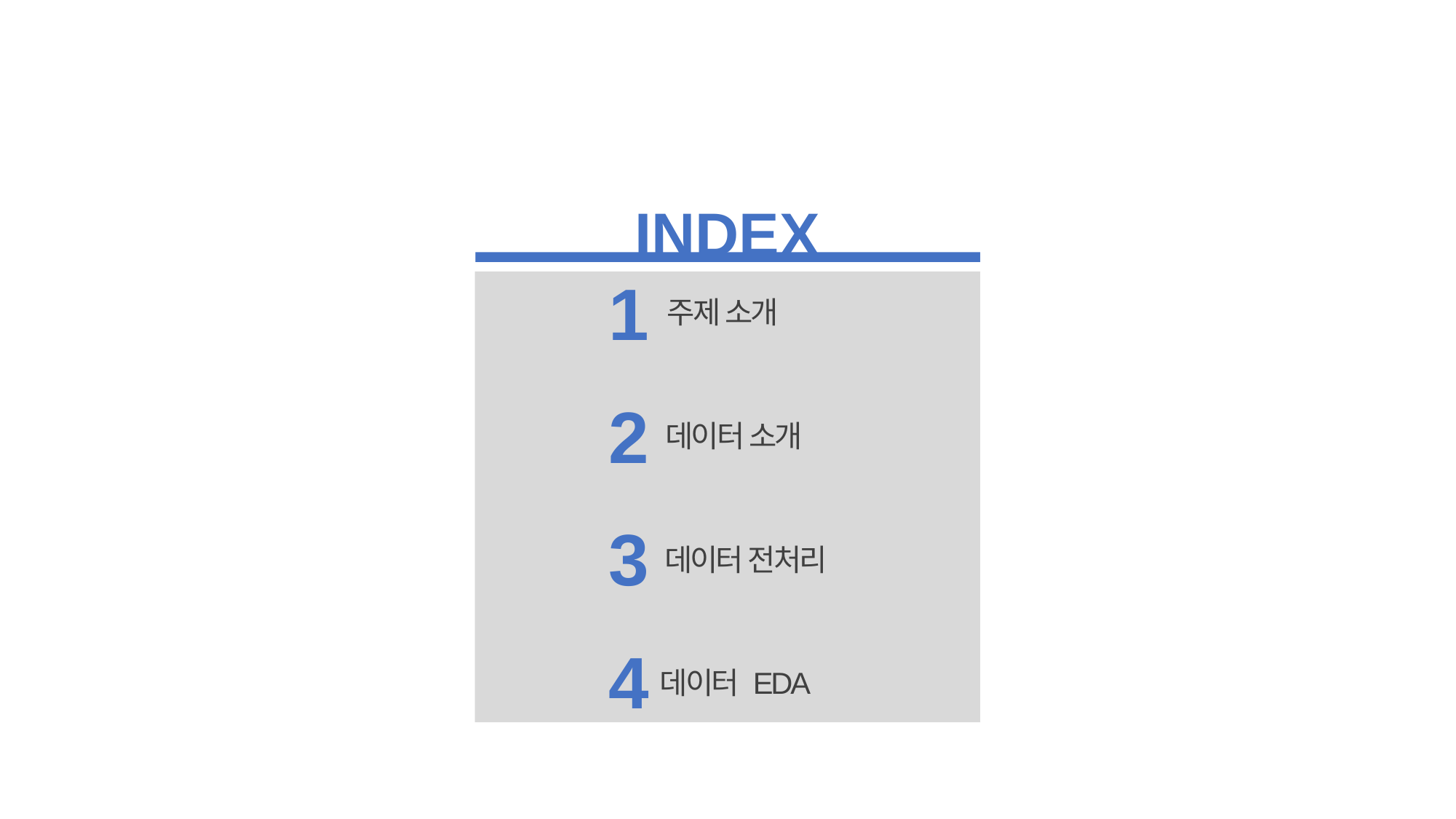

INDEX

1
주제 소개
2
데이터 소개
3
데이터 전처리
4
데이터 EDA

ⓒSaebyeol Yu. Saebyeol’s PowerPoint